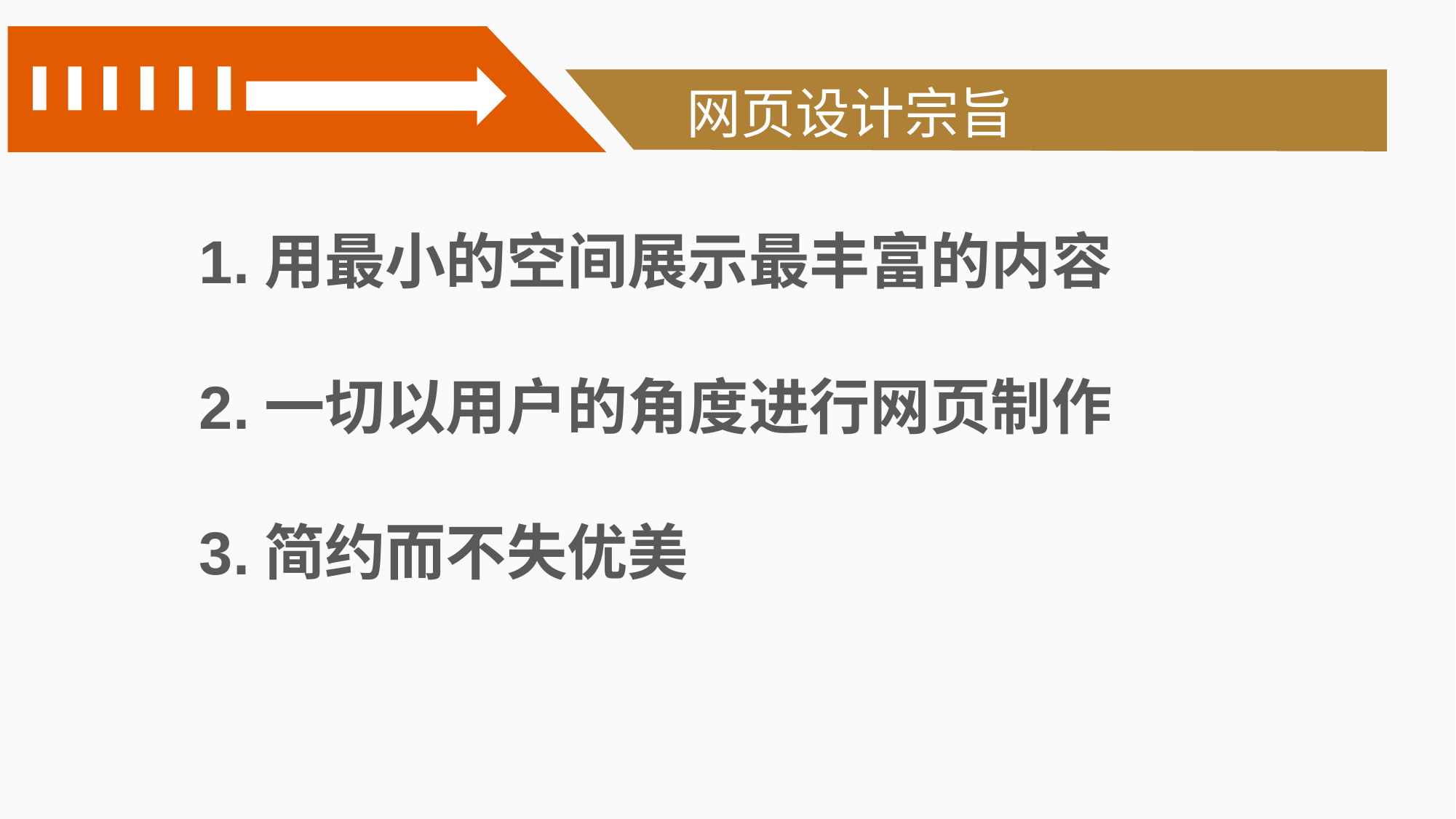

网页设计宗旨
1.用最小的空间展示最丰富的内容

2.一切以用户的角度进行网页制作

3.简约而不失优美